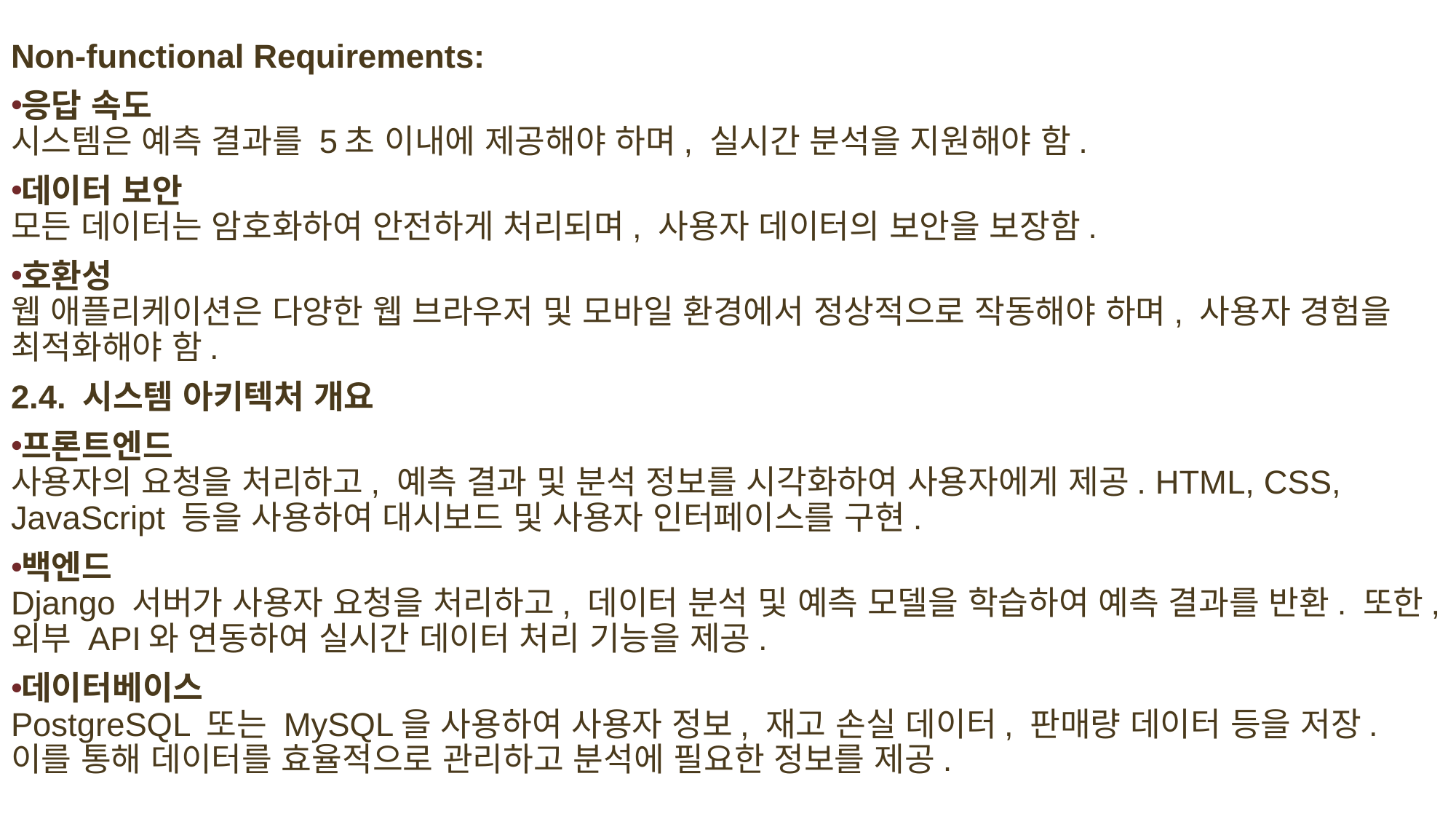

Non-functional Requirements:
응답 속도
시스템은 예측 결과를 5초 이내에 제공해야 하며, 실시간 분석을 지원해야 함.
데이터 보안
모든 데이터는 암호화하여 안전하게 처리되며, 사용자 데이터의 보안을 보장함.
호환성
웹 애플리케이션은 다양한 웹 브라우저 및 모바일 환경에서 정상적으로 작동해야 하며, 사용자 경험을 최적화해야 함.
2.4. 시스템 아키텍처 개요
프론트엔드
사용자의 요청을 처리하고, 예측 결과 및 분석 정보를 시각화하여 사용자에게 제공. HTML, CSS, JavaScript 등을 사용하여 대시보드 및 사용자 인터페이스를 구현.
백엔드
Django 서버가 사용자 요청을 처리하고, 데이터 분석 및 예측 모델을 학습하여 예측 결과를 반환. 또한, 외부 API와 연동하여 실시간 데이터 처리 기능을 제공.
데이터베이스
PostgreSQL 또는 MySQL을 사용하여 사용자 정보, 재고 손실 데이터, 판매량 데이터 등을 저장. 이를 통해 데이터를 효율적으로 관리하고 분석에 필요한 정보를 제공.